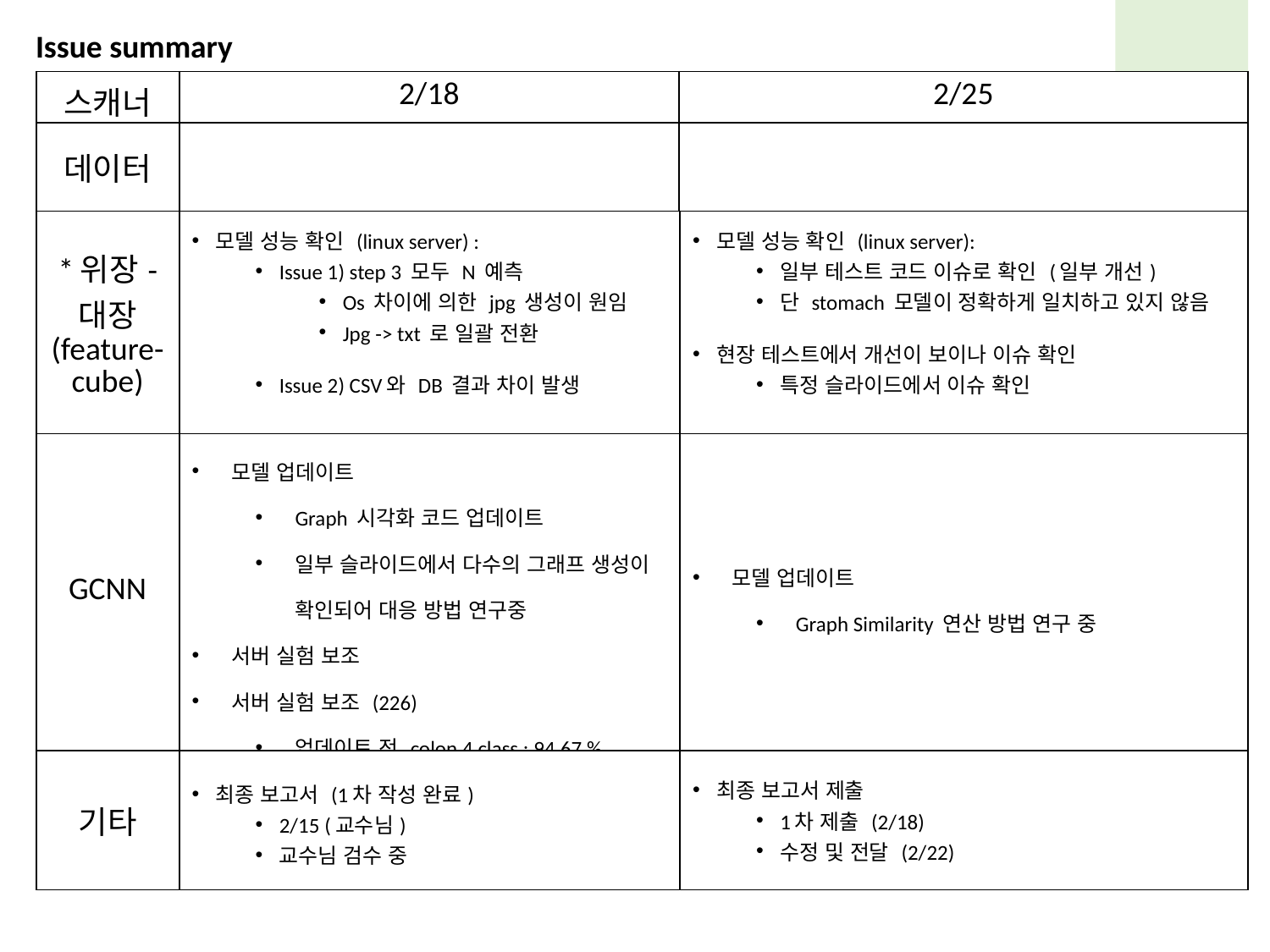

Issue summary
| 스캐너 | 2/18 | 2/25 |
| --- | --- | --- |
| 데이터 |  |  |
| \*위장- 대장 (feature-cube) | 모델 성능 확인 (linux server) : Issue 1) step 3 모두 N 예측 Os 차이에 의한 jpg 생성이 원임 Jpg -> txt 로 일괄 전환 Issue 2) CSV와 DB 결과 차이 발생 | 모델 성능 확인 (linux server): 일부 테스트 코드 이슈로 확인 (일부 개선) 단 stomach 모델이 정확하게 일치하고 있지 않음 현장 테스트에서 개선이 보이나 이슈 확인 특정 슬라이드에서 이슈 확인 |
| --- | --- | --- |
| GCNN | 모델 업데이트 Graph 시각화 코드 업데이트 일부 슬라이드에서 다수의 그래프 생성이 확인되어 대응 방법 연구중 서버 실험 보조 서버 실험 보조 (226) 업데이트 전 colon 4 class : 94.67 % 업데이트 데이터 훈련 (3class) : 90% | 모델 업데이트 Graph Similarity 연산 방법 연구 중 |
| 기타 | 최종 보고서 (1차 작성 완료) 2/15 (교수님) 교수님 검수 중 | 최종 보고서 제출 1차 제출 (2/18) 수정 및 전달 (2/22) |